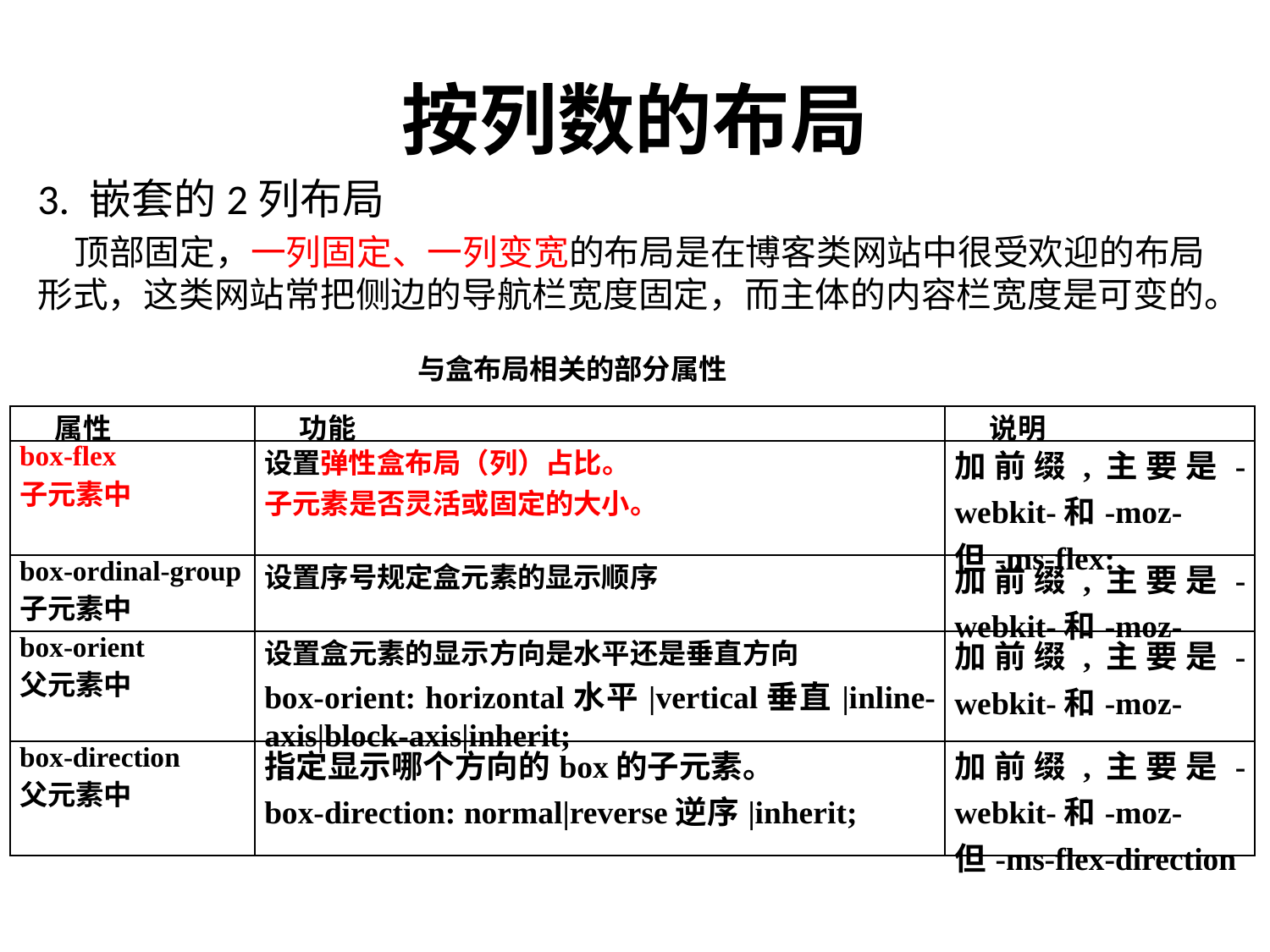

# 按列数的布局
3. 嵌套的2列布局
    顶部固定，一列固定、一列变宽的布局是在博客类网站中很受欢迎的布局形式，这类网站常把侧边的导航栏宽度固定，而主体的内容栏宽度是可变的。
与盒布局相关的部分属性
| 属性 | 功能 | 说明 |
| --- | --- | --- |
| box-flex 子元素中 | 设置弹性盒布局（列）占比。 子元素是否灵活或固定的大小。 | 加前缀,主要是-webkit-和-moz- 但-ms-flex: |
| box-ordinal-group 子元素中 | 设置序号规定盒元素的显示顺序 | 加前缀,主要是-webkit-和-moz- |
| box-orient 父元素中 | 设置盒元素的显示方向是水平还是垂直方向 box-orient: horizontal水平|vertical垂直|inline-axis|block-axis|inherit; | 加前缀,主要是-webkit-和-moz- |
| box-direction 父元素中 | 指定显示哪个方向的box的子元素。 box-direction: normal|reverse逆序|inherit; | 加前缀,主要是-webkit-和-moz- 但-ms-flex-direction |